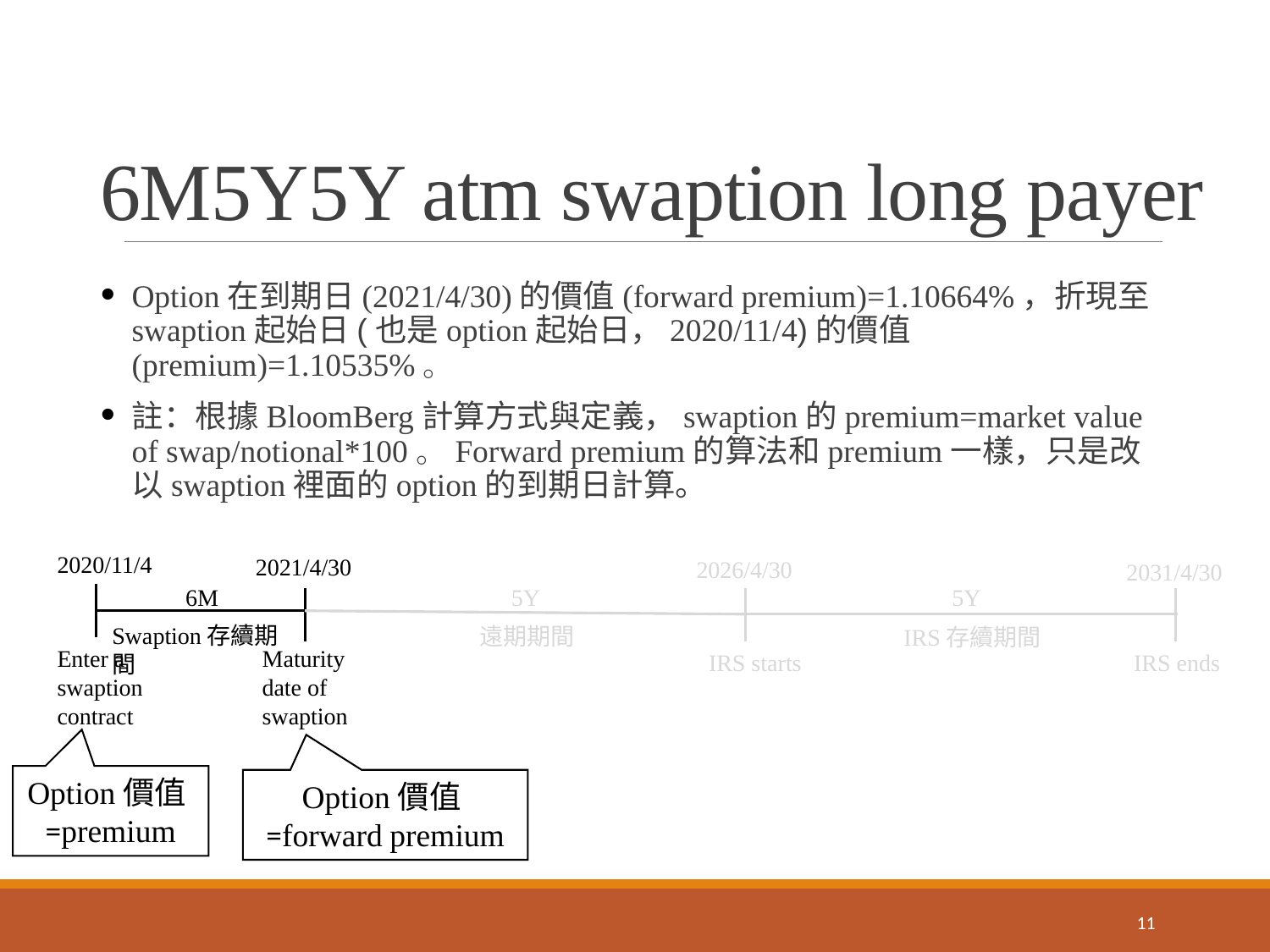

# 6M5Y5Y atm swaption long payer
Option在到期日(2021/4/30)的價值(forward premium)=1.10664%，折現至swaption起始日(也是option起始日，2020/11/4)的價值(premium)=1.10535%。
註：根據BloomBerg計算方式與定義，swaption的premium=market value of swap/notional*100。Forward premium的算法和premium一樣，只是改以swaption裡面的option的到期日計算。
2020/11/4
2021/4/30
2026/4/30
2031/4/30
5Y
5Y
6M
Swaption存續期間
遠期期間
IRS存續期間
Enter a swaption contract
Maturity date of swaption
IRS ends
IRS starts
Option價值=premium
Option價值=forward premium
11